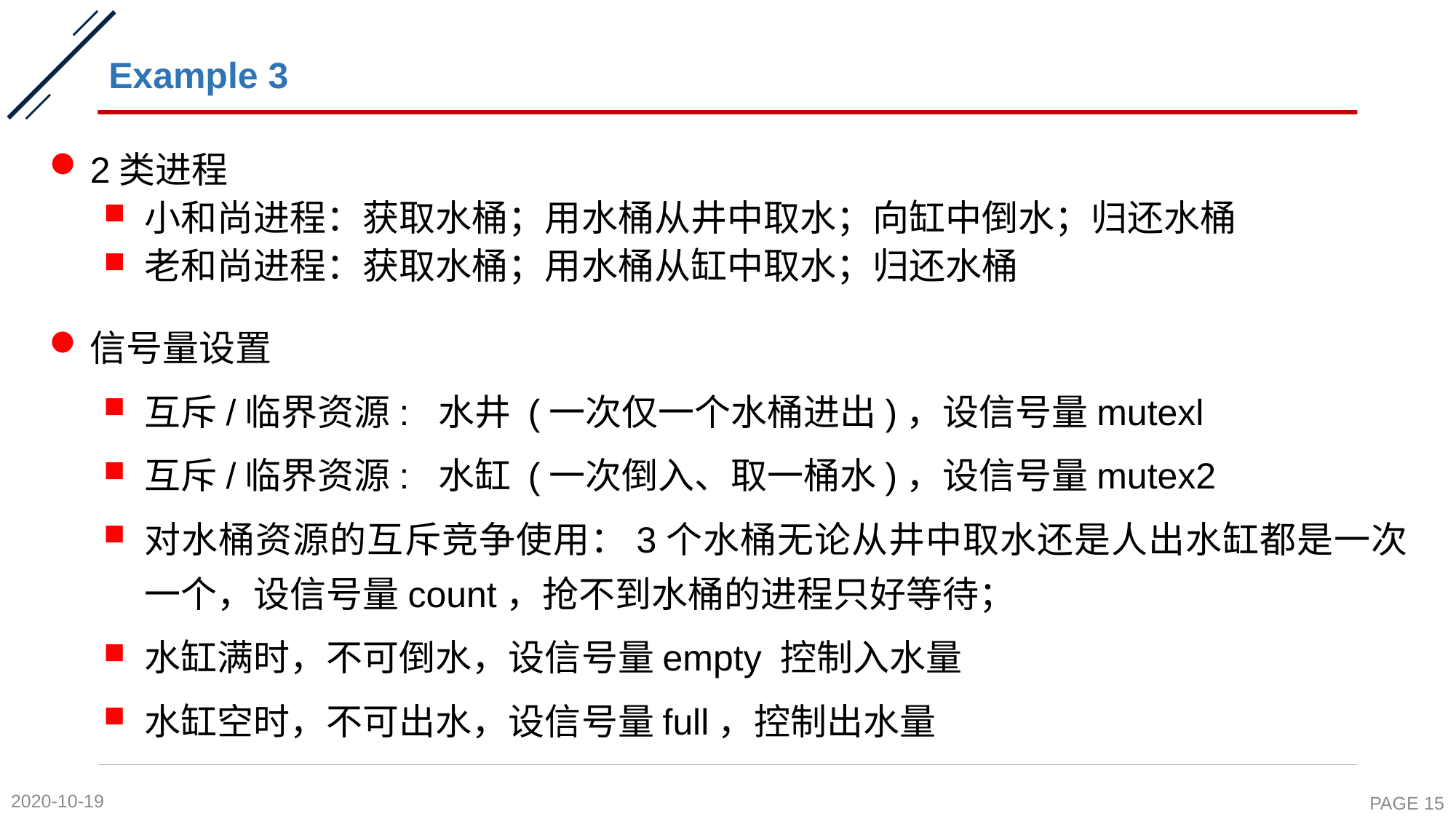

# Example 3
2类进程
小和尚进程：获取水桶；用水桶从井中取水；向缸中倒水；归还水桶
老和尚进程：获取水桶；用水桶从缸中取水；归还水桶

信号量设置
互斥/临界资源:  水井 (一次仅一个水桶进出)，设信号量mutexl
互斥/临界资源:  水缸 (一次倒入、取一桶水)，设信号量mutex2
对水桶资源的互斥竞争使用：3个水桶无论从井中取水还是人出水缸都是一次一个，设信号量count，抢不到水桶的进程只好等待；
水缸满时，不可倒水，设信号量empty 控制入水量
水缸空时，不可出水，设信号量full，控制出水量
2020-10-19
PAGE 15